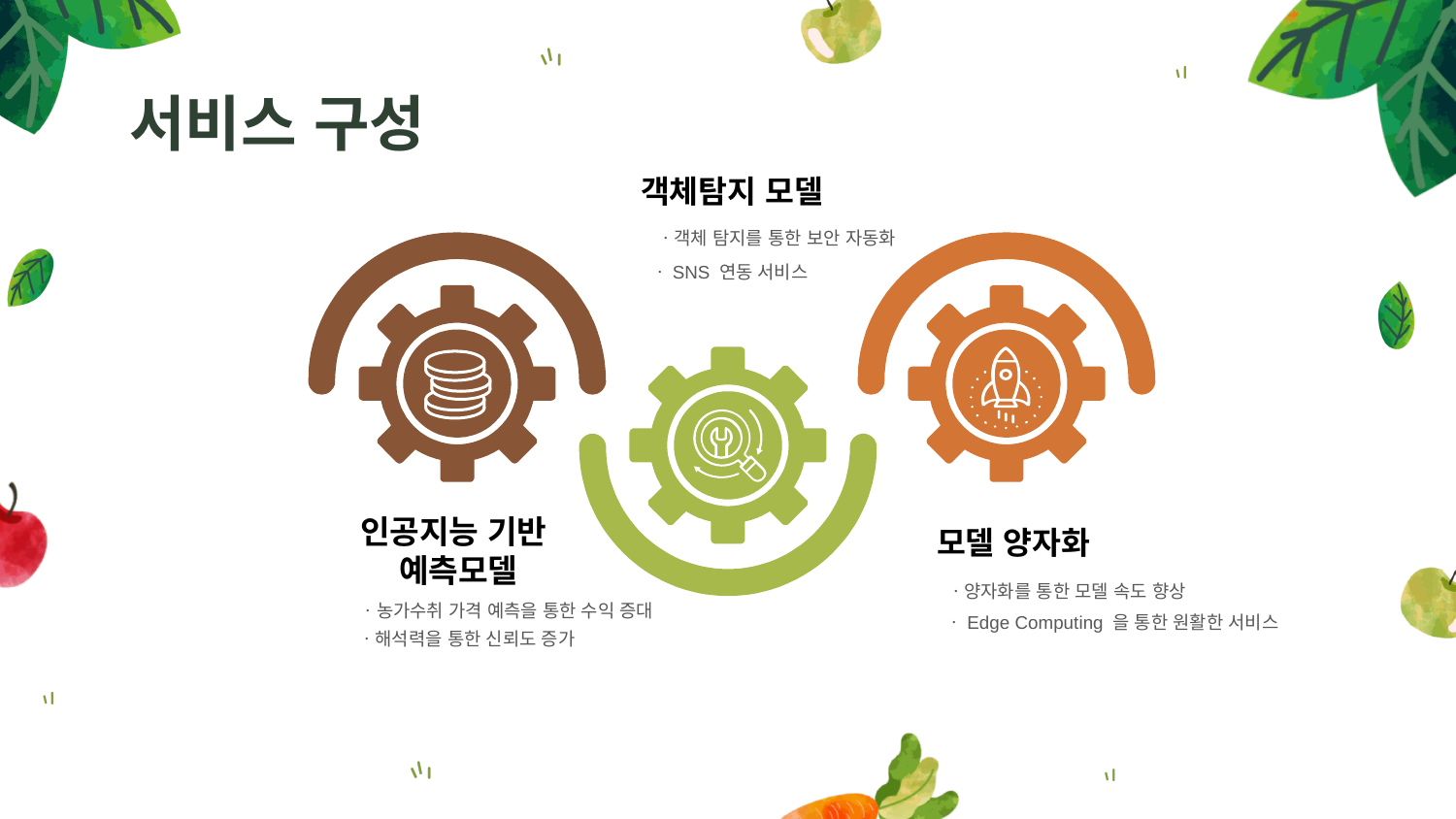

# 서비스 구성
객체탐지 모델

ㆍ객체 탐지를 통한 보안 자동화

ㆍSNS 연동 서비스

인공지능 기반
예측모델
모델 양자화
ㆍ양자화를 통한 모델 속도 향상
ㆍ농가수취 가격 예측을 통한 수익 증대
ㆍEdge Computing 을 통한 원활한 서비스
ㆍ해석력을 통한 신뢰도 증가